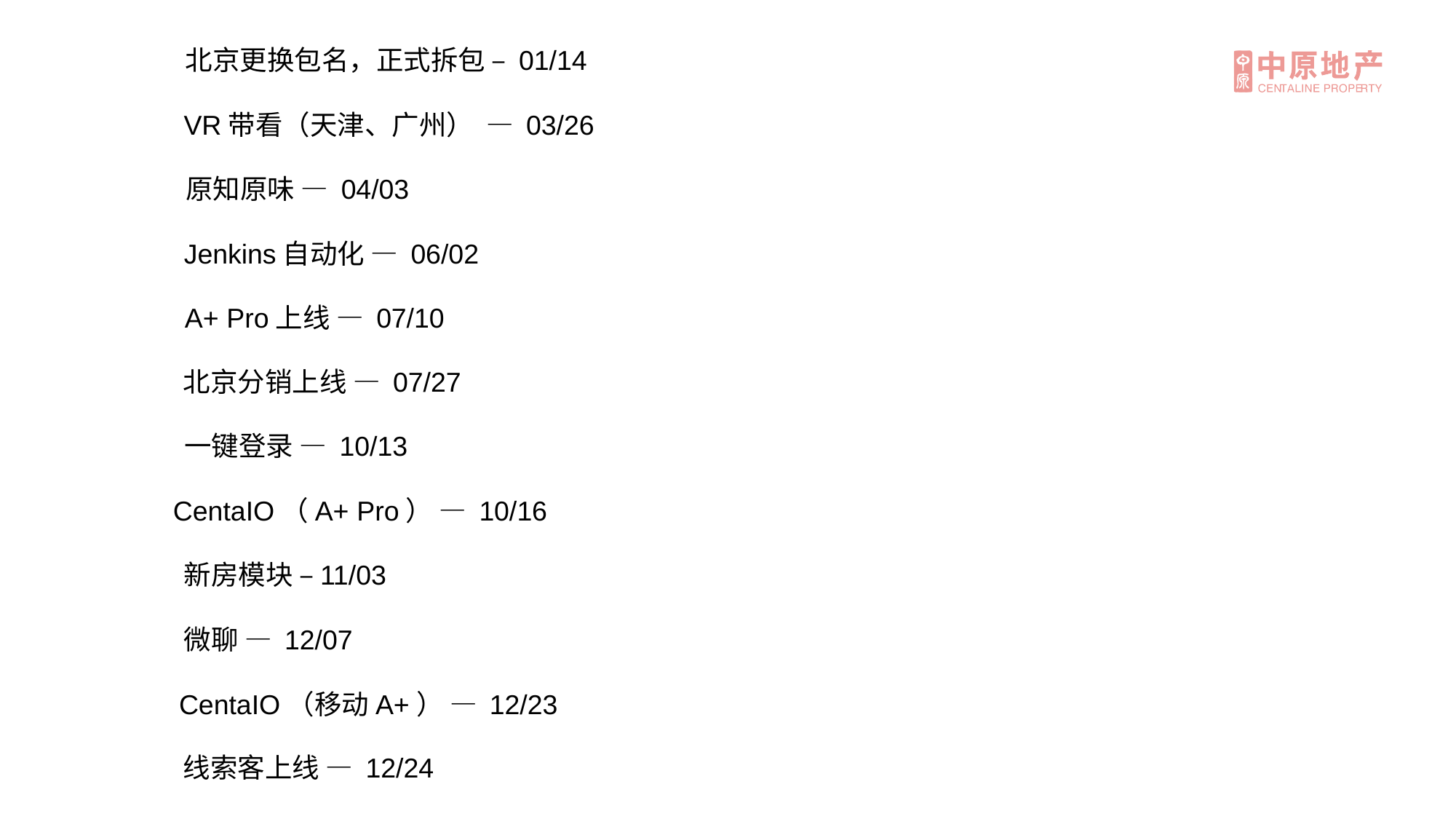

北京更换包名，正式拆包 – 01/14

VR带看（天津、广州）  — 03/26
原知原味 — 04/03
Jenkins自动化 — 06/02
A+ Pro上线 — 07/10
北京分销上线 — 07/27
一键登录 — 10/13
CentaIO（A+ Pro） — 10/16
新房模块 –11/03
微聊 — 12/07
CentaIO（移动A+） — 12/23
线索客上线 — 12/24